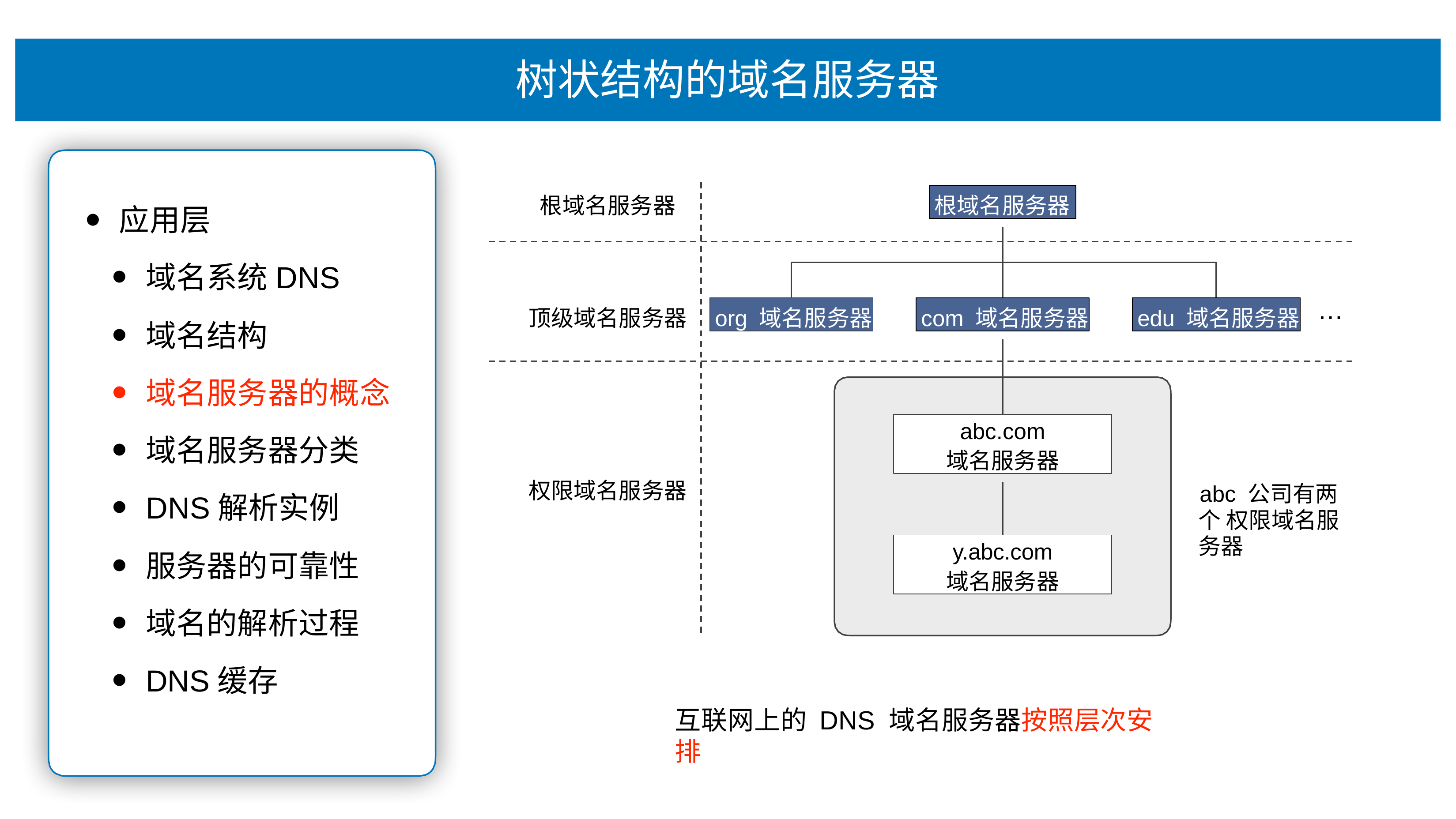

# 树状结构的域名服务器

根域名服务器
根域名服务器
应⽤层
域名系统DNS
域名结构
域名服务器的概念
域名服务器分类
DNS解析实例
服务器的可靠性
域名的解析过程
DNS缓存

…
org 域名服务器
com 域名服务器
edu 域名服务器
顶级域名服务器

abc.com
域名服务器
权限域名服务器
abc 公司有两个 权限域名服务器

y.abc.com
域名服务器
互联⽹上的 DNS 域名服务器按照层次安排